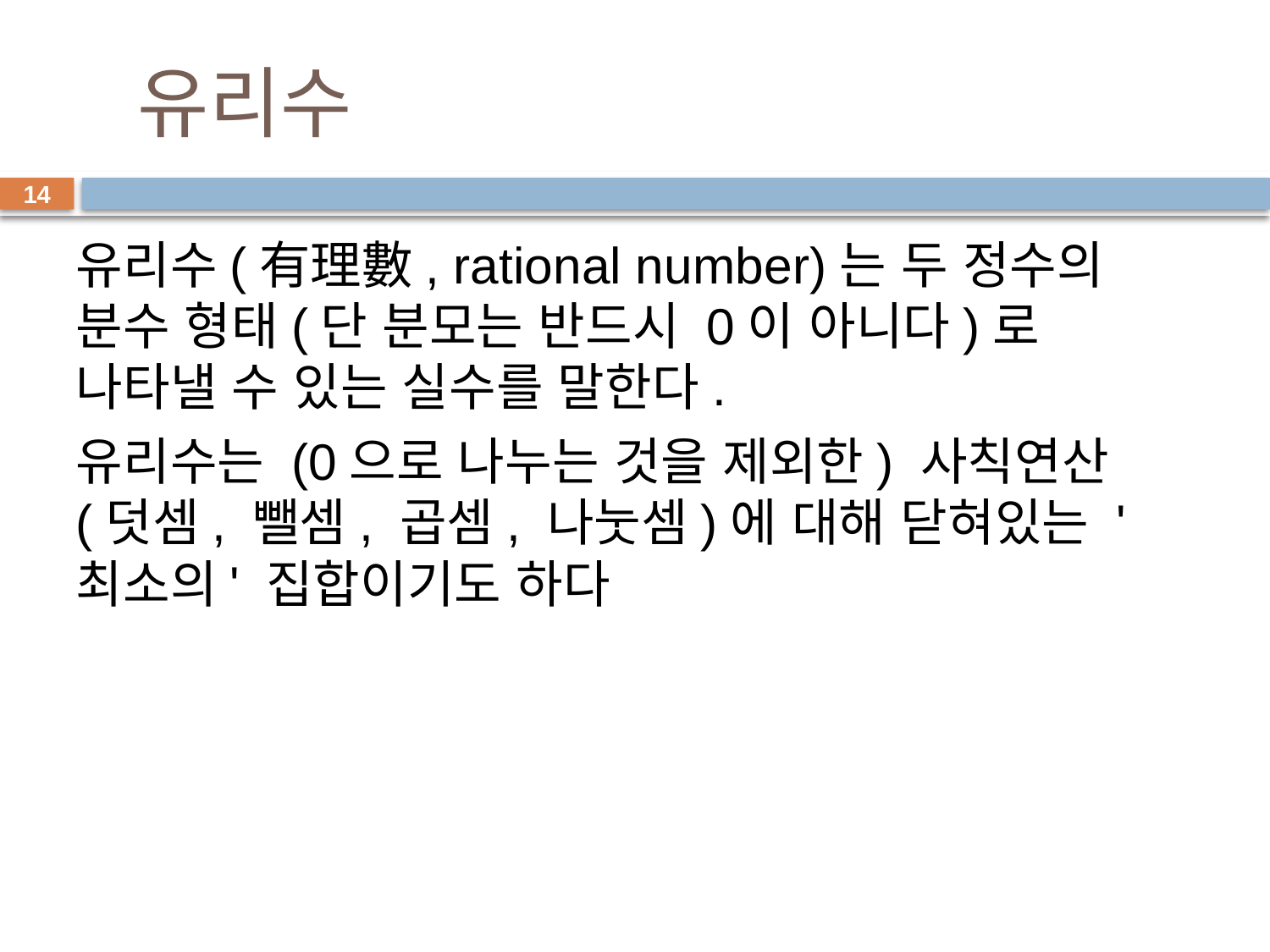

# 유리수
14
유리수(有理數, rational number)는 두 정수의 분수 형태(단 분모는 반드시 0이 아니다)로 나타낼 수 있는 실수를 말한다.
유리수는 (0으로 나누는 것을 제외한) 사칙연산(덧셈, 뺄셈, 곱셈, 나눗셈)에 대해 닫혀있는 '최소의' 집합이기도 하다